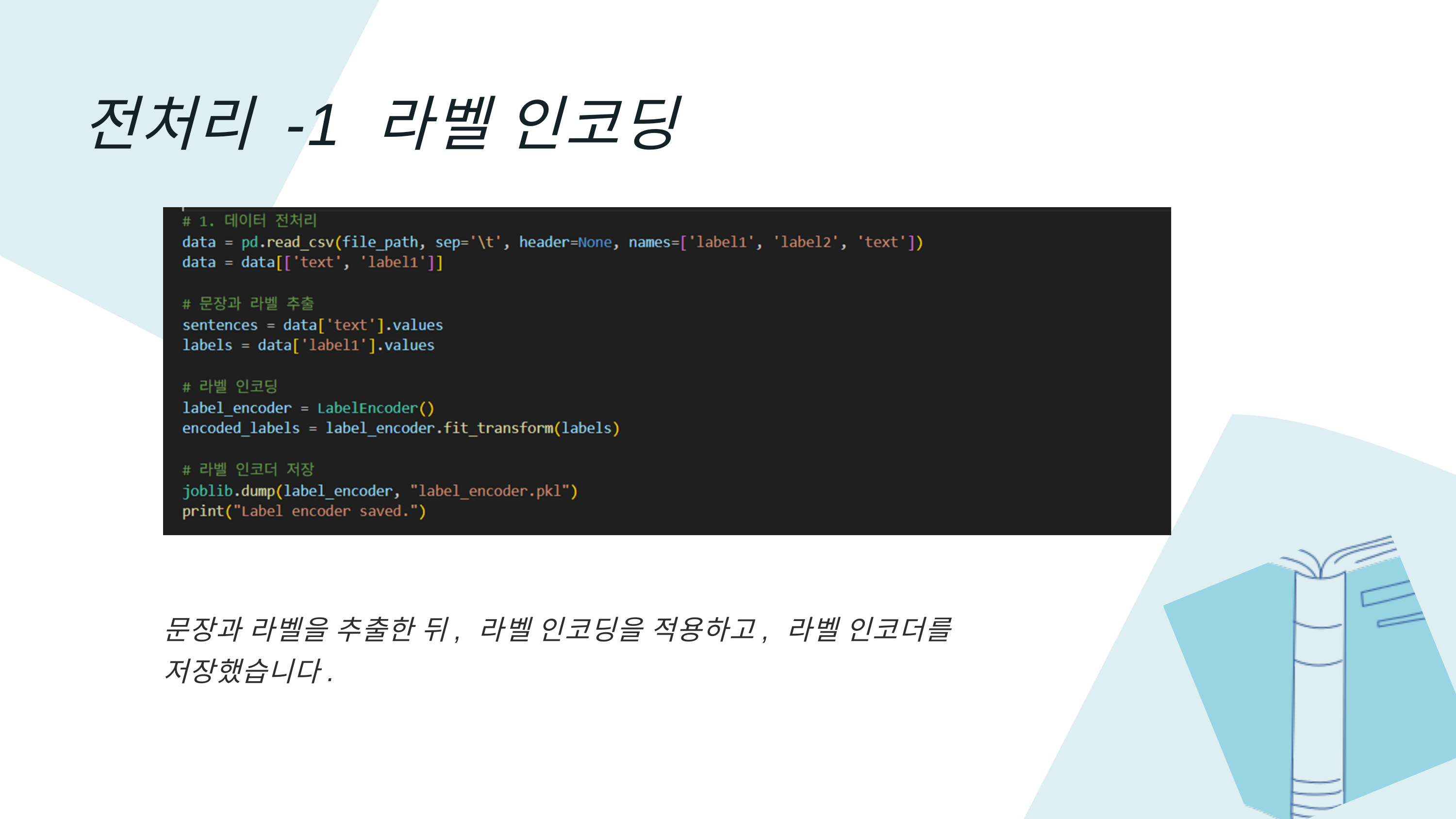

전처리 -1 라벨 인코딩

문장과 라벨을 추출한 뒤, 라벨 인코딩을 적용하고, 라벨 인코더를 저장했습니다.